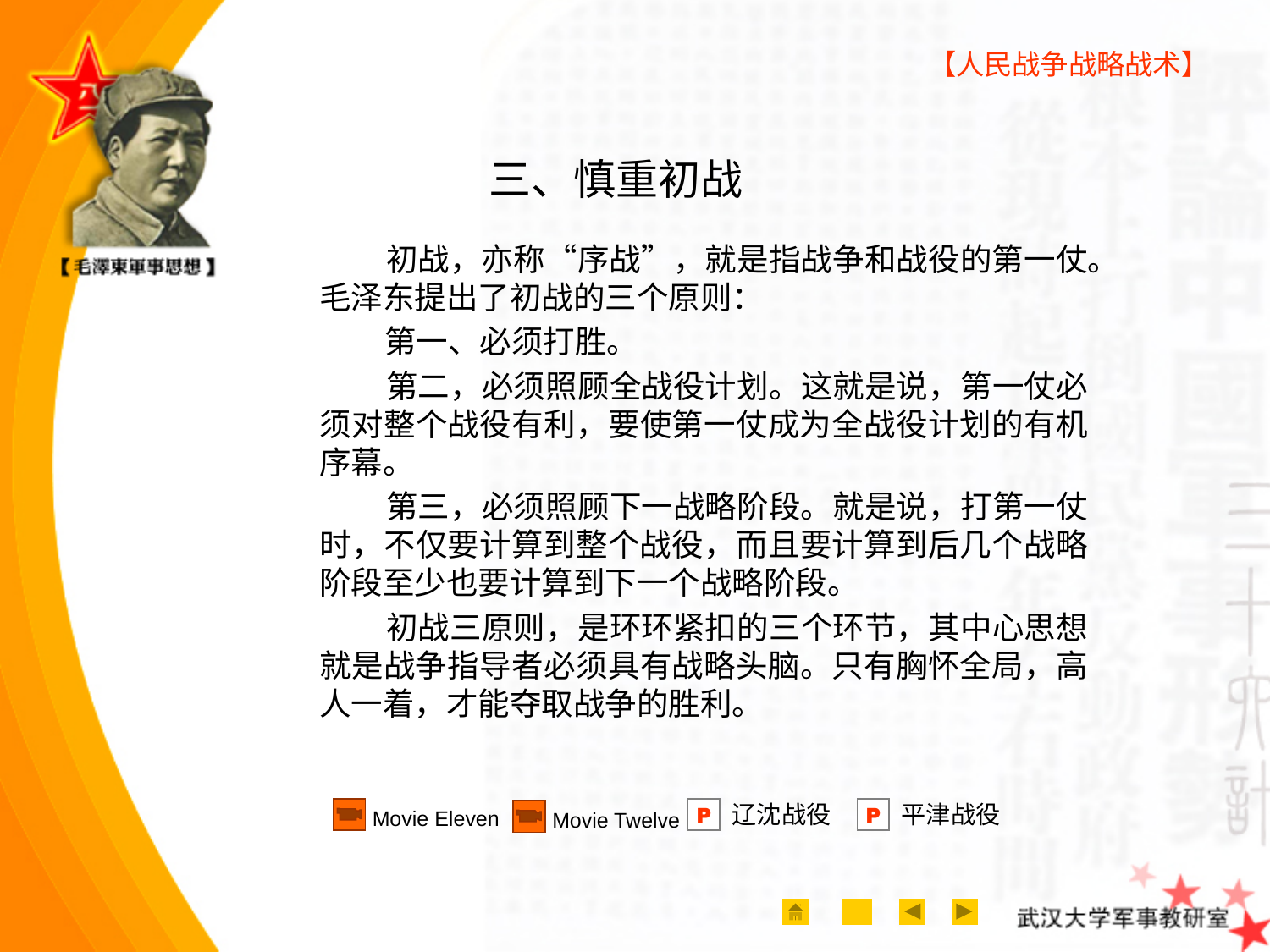

【人民战争战略战术】
# 三、慎重初战
        初战，亦称“序战”，就是指战争和战役的第一仗。毛泽东提出了初战的三个原则：
        第一、必须打胜。
        第二，必须照顾全战役计划。这就是说，第一仗必须对整个战役有利，要使第一仗成为全战役计划的有机序幕。
        第三，必须照顾下一战略阶段。就是说，打第一仗时，不仅要计算到整个战役，而且要计算到后几个战略阶段至少也要计算到下一个战略阶段。
        初战三原则，是环环紧扣的三个环节，其中心思想就是战争指导者必须具有战略头脑。只有胸怀全局，高人一着，才能夺取战争的胜利。

辽沈战役
平津战役

Movie Eleven
P
P

Movie Twelve